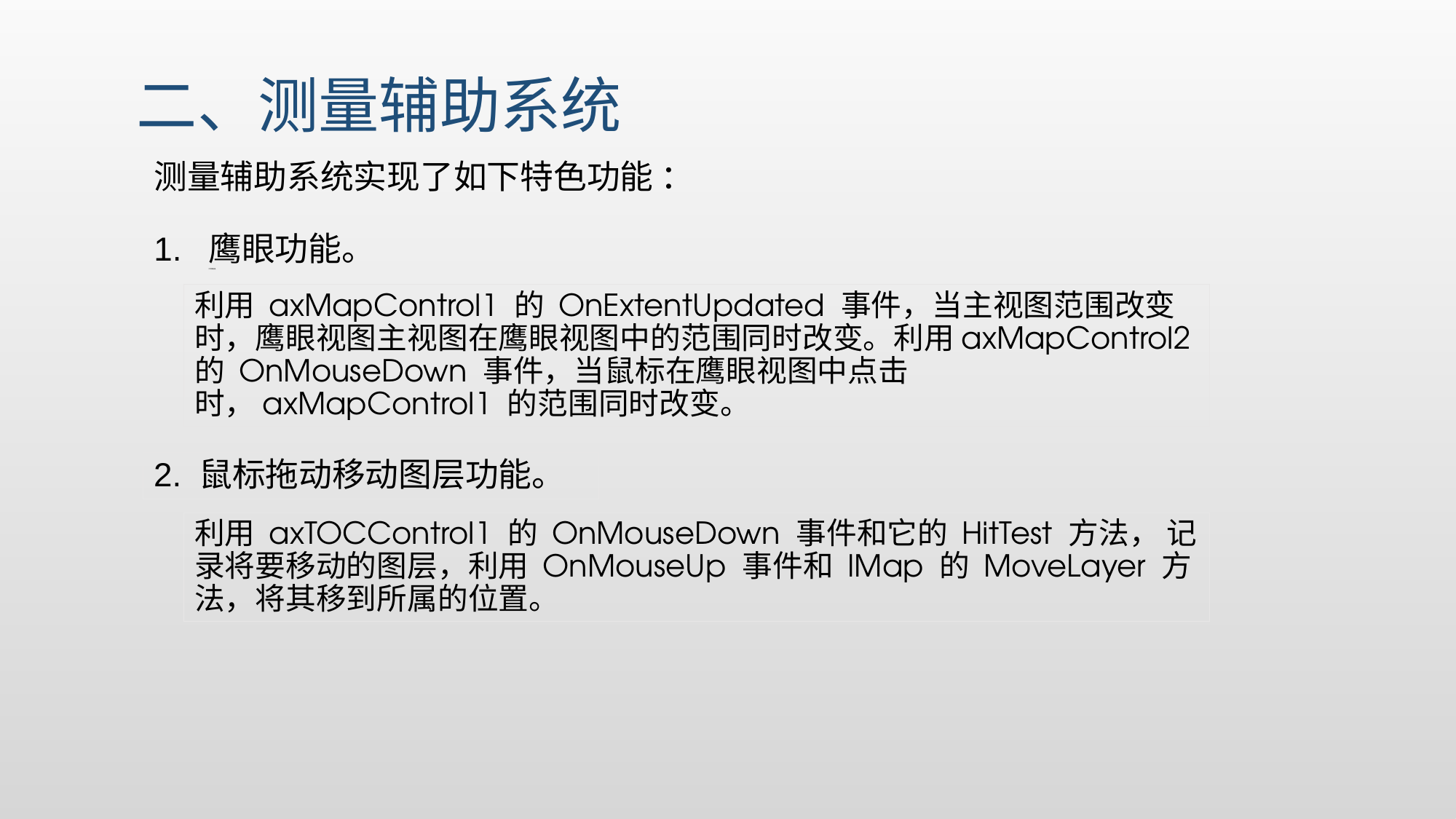

# 二、测量辅助系统
测量辅助系统实现了如下特色功能 ：

鹰眼功能。
大师傅但是

利用 axMapControl1 的 OnExtentUpdated 事件，当主视图范围改变时，鹰眼视图主视图在鹰眼视图中的范围同时改变。利用axMapControl2 的 OnMouseDown 事件，当鼠标在鹰眼视图中点击时，axMapControl1 的范围同时改变。
2. 鼠标拖动移动图层功能。
利用 axTOCControl1 的 OnMouseDown 事件和它的 HitTest 方法， 记录将要移动的图层，利用 OnMouseUp 事件和 IMap 的 MoveLayer 方法，将其移到所属的位置。